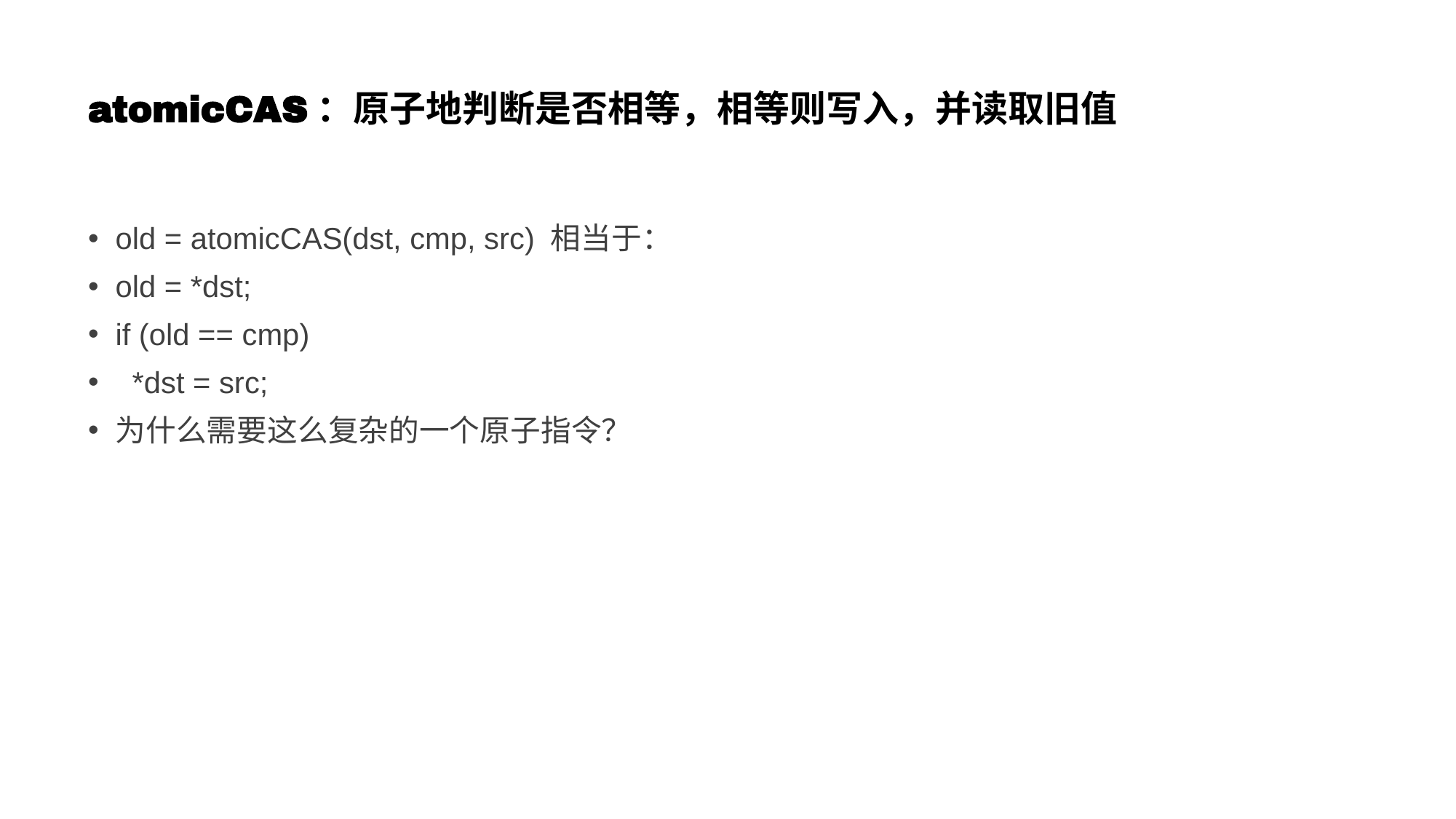

# atomicCAS：原子地判断是否相等，相等则写入，并读取旧值
old = atomicCAS(dst, cmp, src) 相当于：
old = *dst;
if (old == cmp)
  *dst = src;
为什么需要这么复杂的一个原子指令？